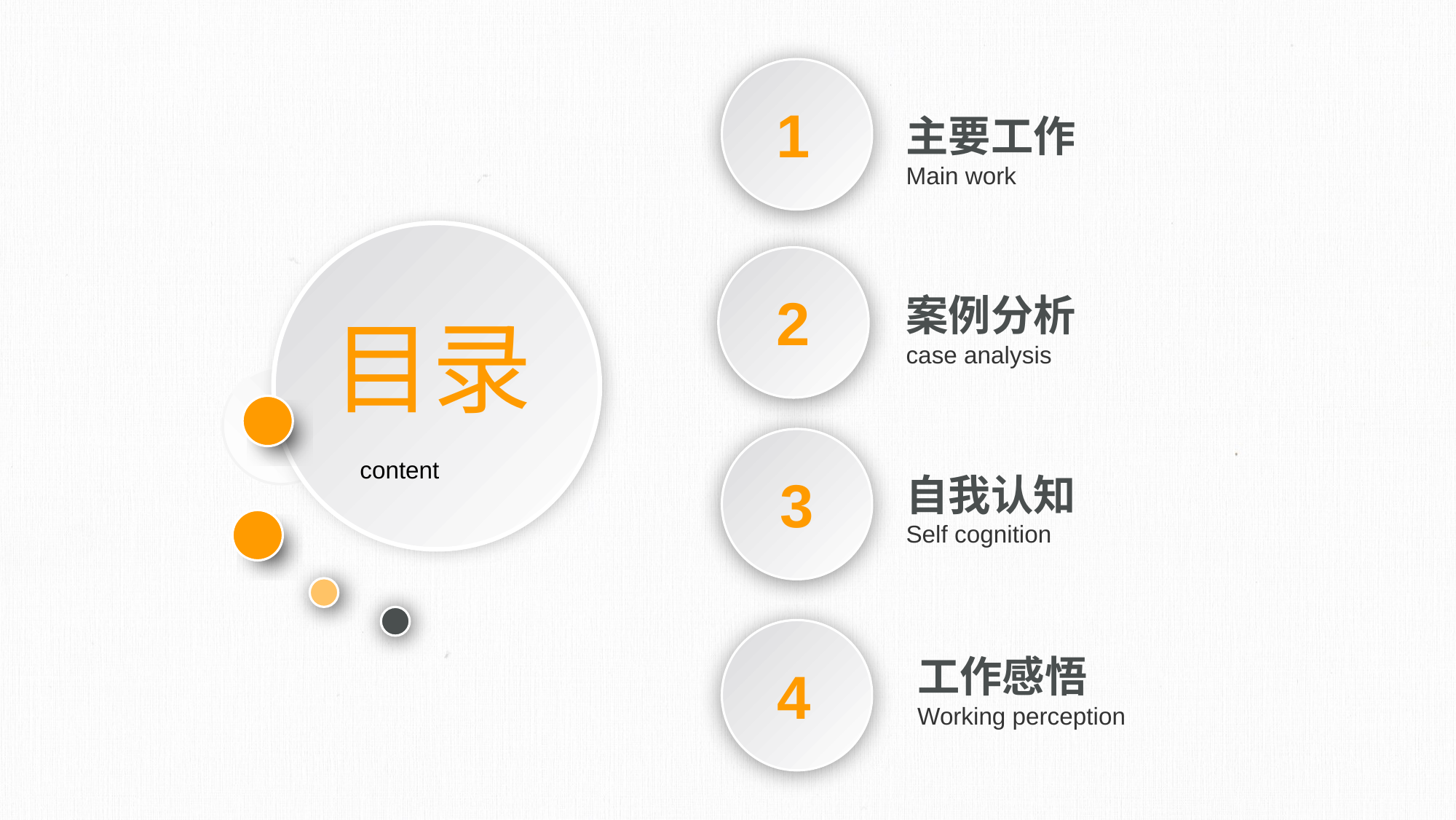

1
主要工作
Main work

2
案例分析
case analysis

目录

content
3
自我认知
Self cognition

工作感悟
Working perception

4